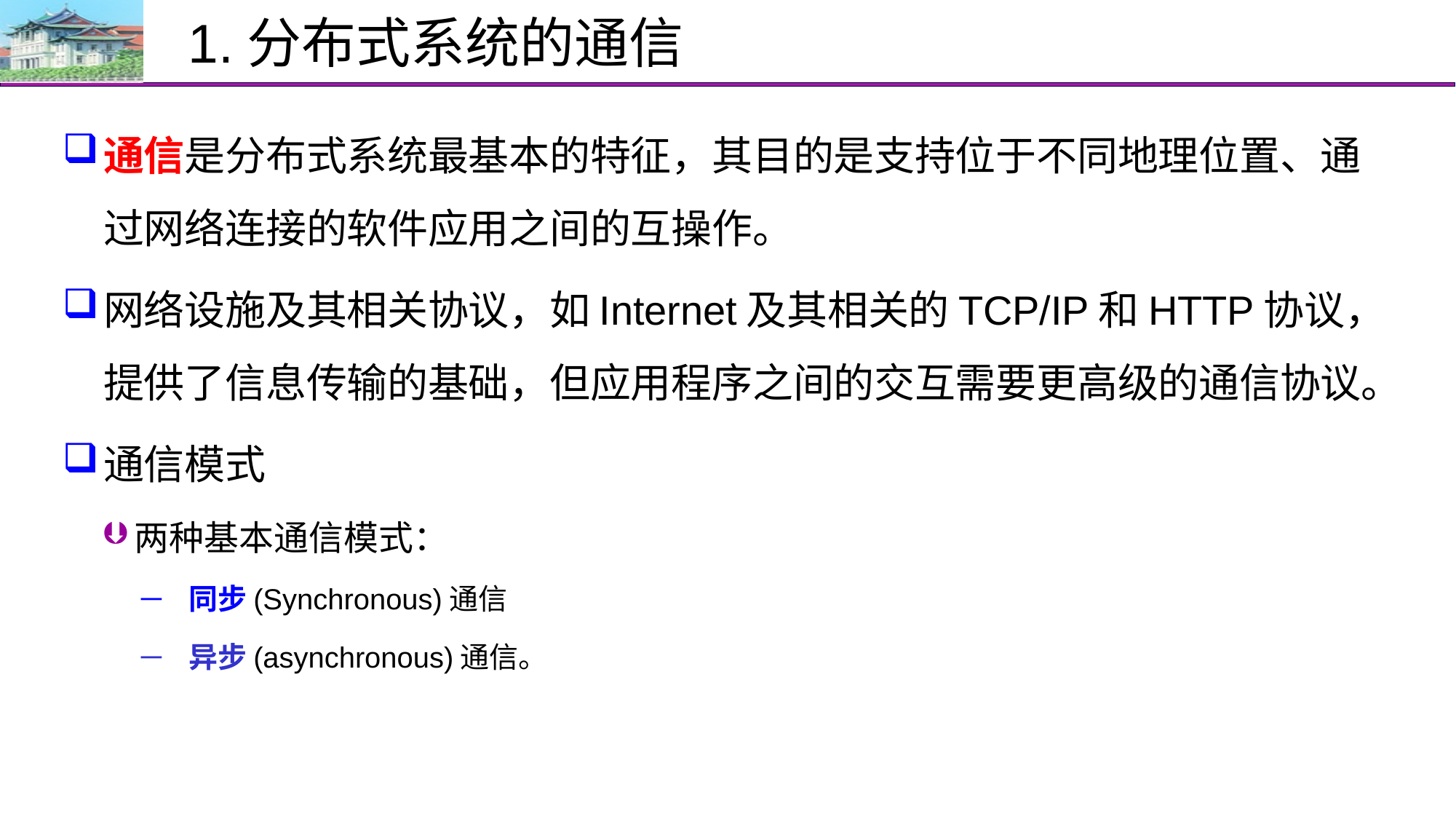

# 1.分布式系统的通信
通信是分布式系统最基本的特征，其目的是支持位于不同地理位置、通过网络连接的软件应用之间的互操作。
网络设施及其相关协议，如Internet及其相关的TCP/IP和HTTP协议，提供了信息传输的基础，但应用程序之间的交互需要更高级的通信协议。
通信模式
两种基本通信模式：
 同步(Synchronous)通信
 异步(asynchronous)通信。